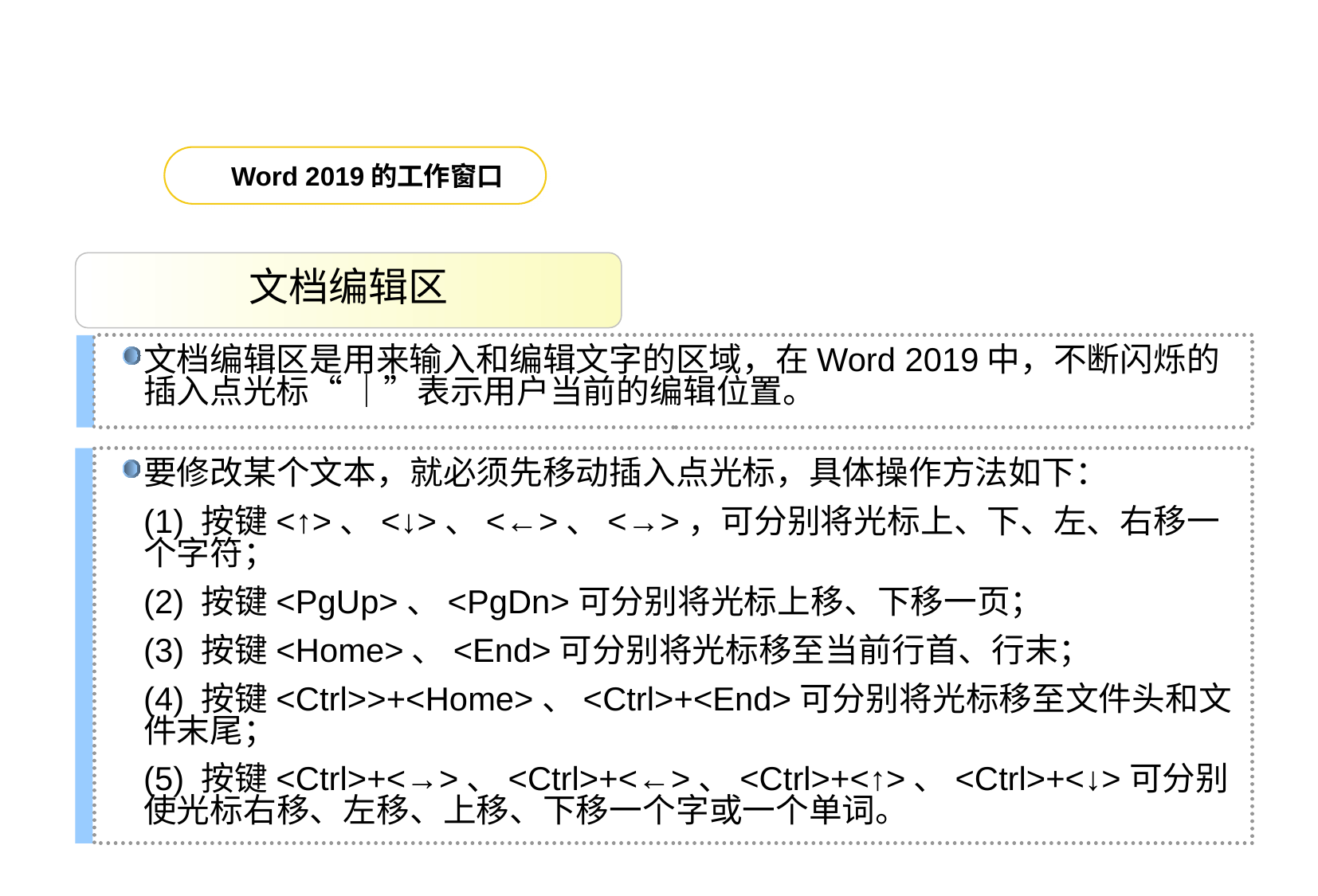

Word 2010的概述
  1
Word 2019的工作窗口

文档编辑区

文档编辑区是用来输入和编辑文字的区域，在Word 2019中，不断闪烁的插入点光标“ ｜”表示用户当前的编辑位置。

要修改某个文本，就必须先移动插入点光标，具体操作方法如下：
(1) 按键<↑>、<↓>、<←>、<→>，可分别将光标上、下、左、右移一个字符；
(2) 按键<PgUp>、<PgDn>可分别将光标上移、下移一页；
(3) 按键<Home>、<End>可分别将光标移至当前行首、行末；
(4) 按键<Ctrl>>+<Home>、<Ctrl>+<End>可分别将光标移至文件头和文件末尾；
(5) 按键<Ctrl>+<→>、<Ctrl>+<←>、<Ctrl>+<↑>、<Ctrl>+<↓>可分别使光标右移、左移、上移、下移一个字或一个单词。